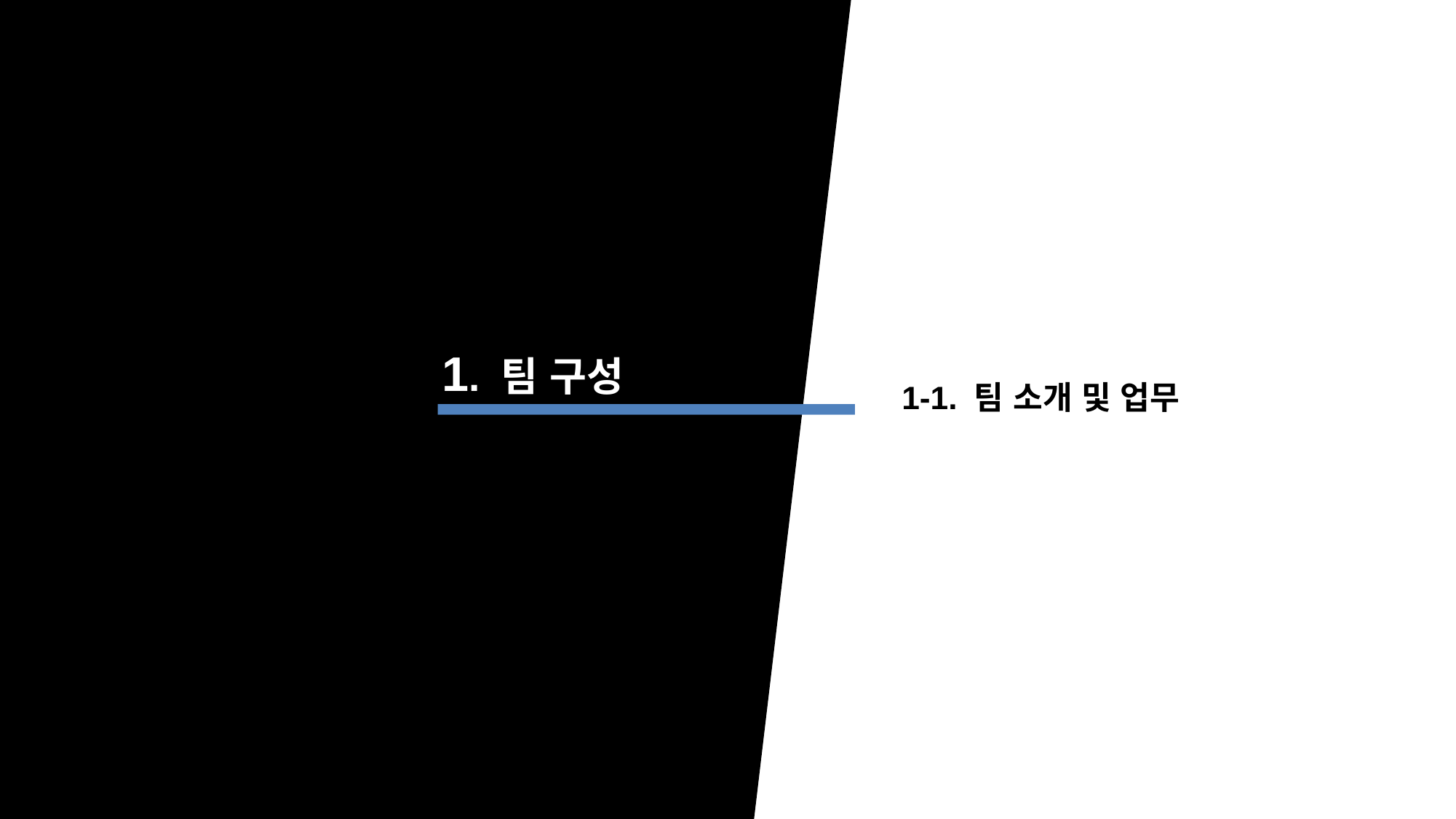

1. 팀 구성
1-1. 팀 소개 및 업무